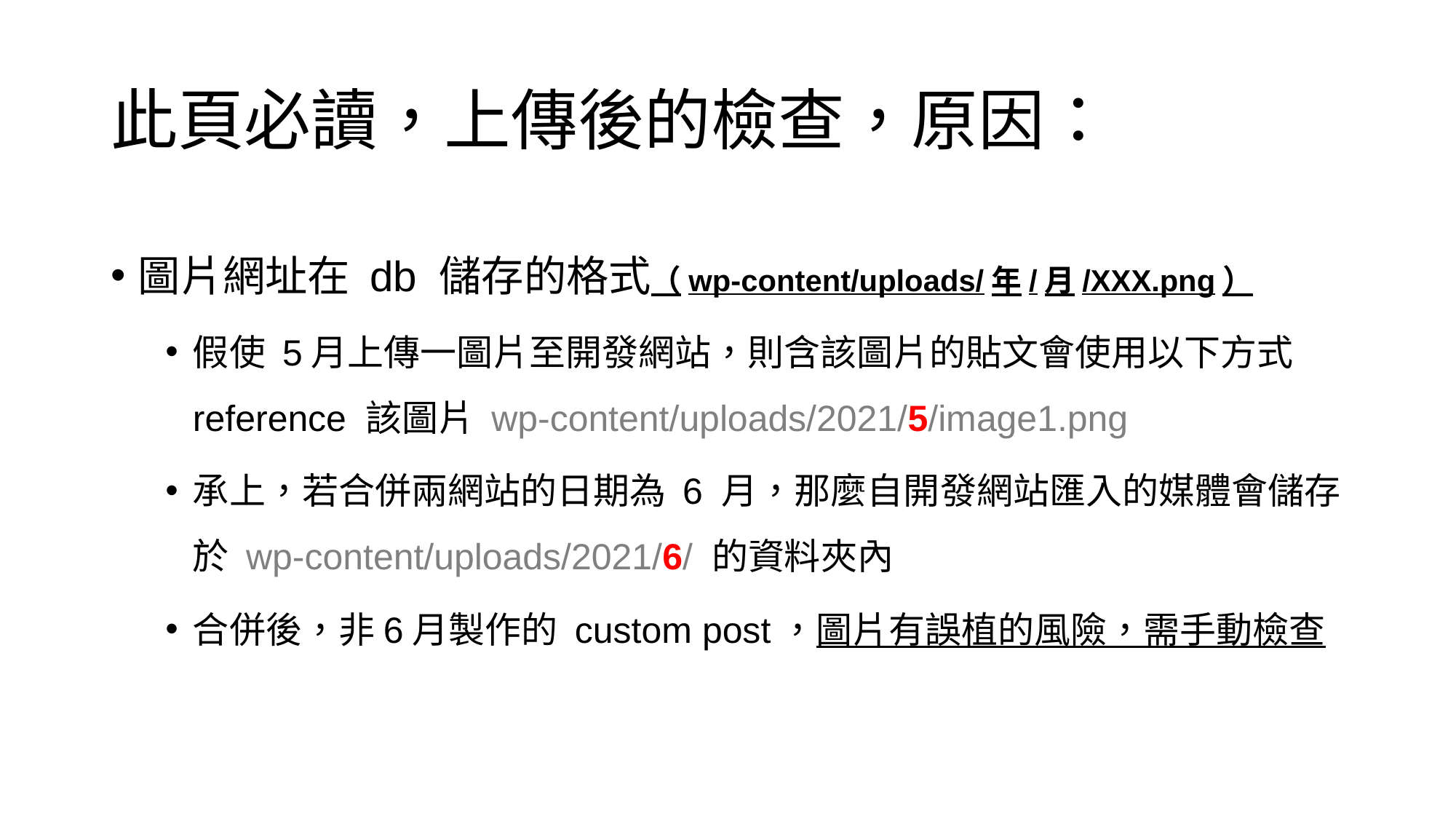

# 此頁必讀，上傳後的檢查，原因：
圖片網址在 db 儲存的格式（wp-content/uploads/年/月/XXX.png）
假使 5月上傳一圖片至開發網站，則含該圖片的貼文會使用以下方式 reference 該圖片 wp-content/uploads/2021/5/image1.png
承上，若合併兩網站的日期為 6 月，那麼自開發網站匯入的媒體會儲存於 wp-content/uploads/2021/6/ 的資料夾內
合併後，非6月製作的 custom post，圖片有誤植的風險，需手動檢查